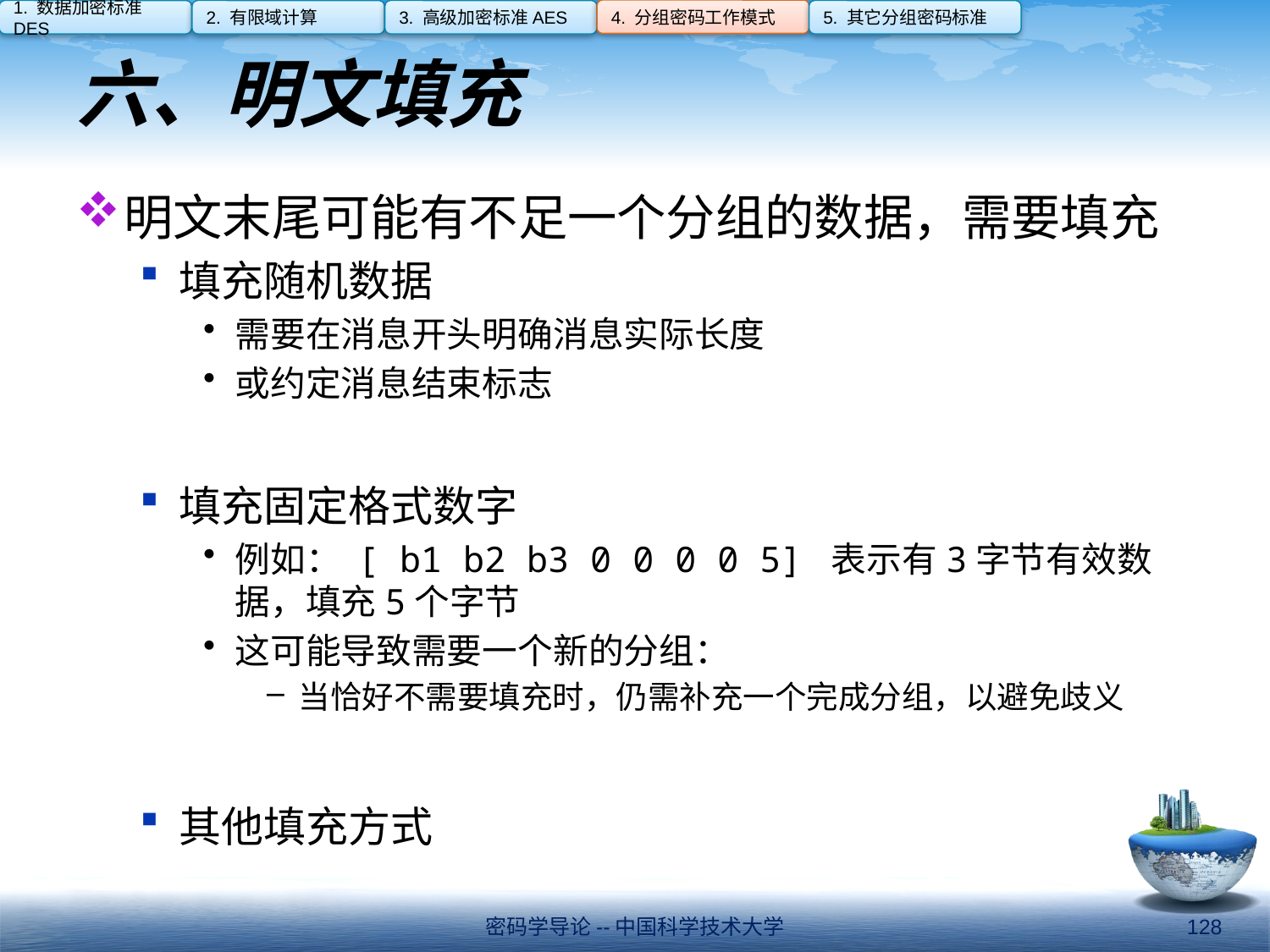

4. 分组密码工作模式
1. 数据加密标准DES
2. 有限域计算
3. 高级加密标准AES
5. 其它分组密码标准
# 六、明文填充
明文末尾可能有不足一个分组的数据，需要填充
填充随机数据
需要在消息开头明确消息实际长度
或约定消息结束标志

填充固定格式数字
例如： [ b1 b2 b3 0 0 0 0 5] 表示有3字节有效数据，填充5个字节
这可能导致需要一个新的分组：
当恰好不需要填充时，仍需补充一个完成分组，以避免歧义

其他填充方式
密码学导论--中国科学技术大学
128